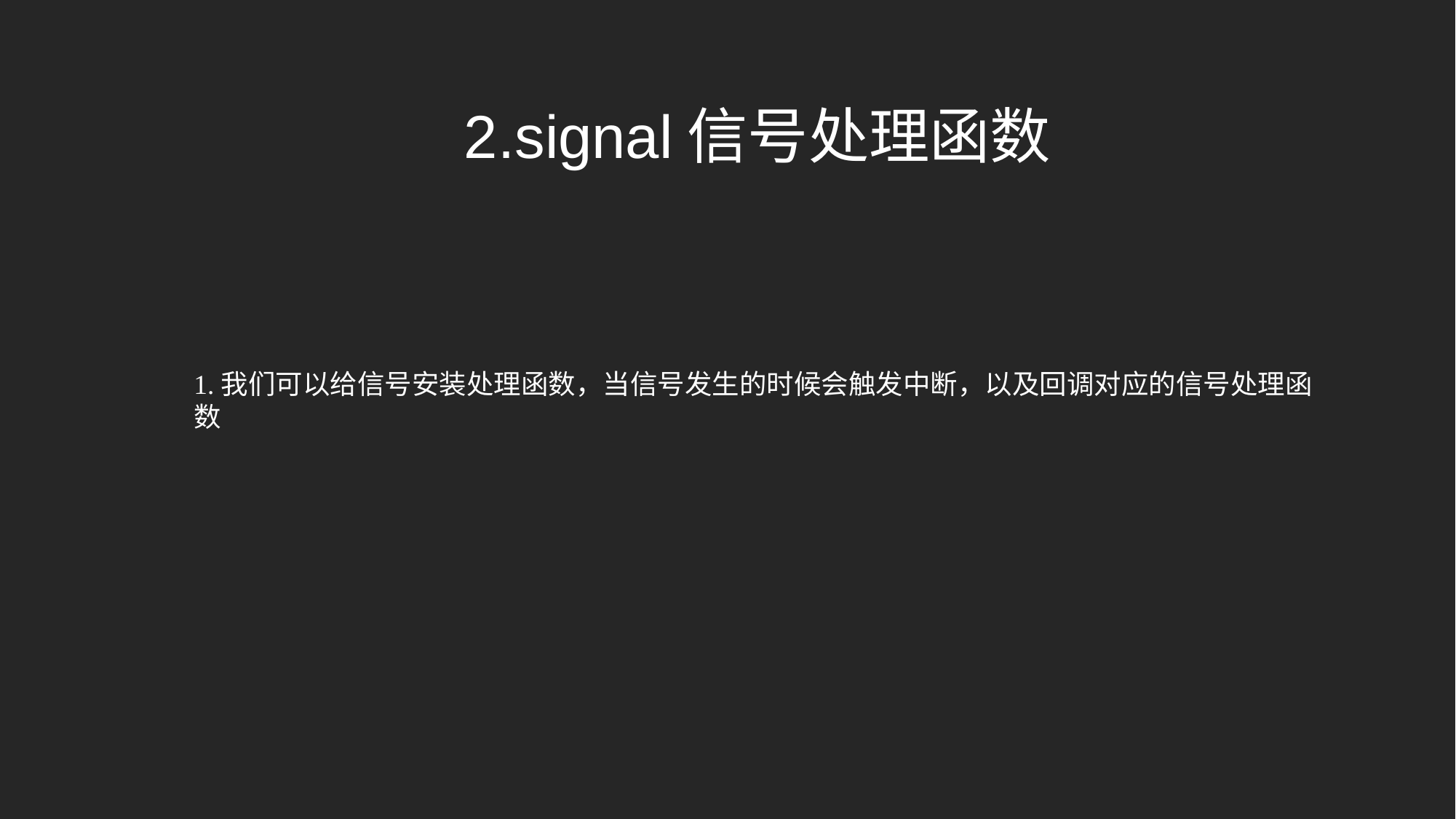

2.signal信号处理函数

1.我们可以给信号安装处理函数，当信号发生的时候会触发中断，以及回调对应的信号处理函数